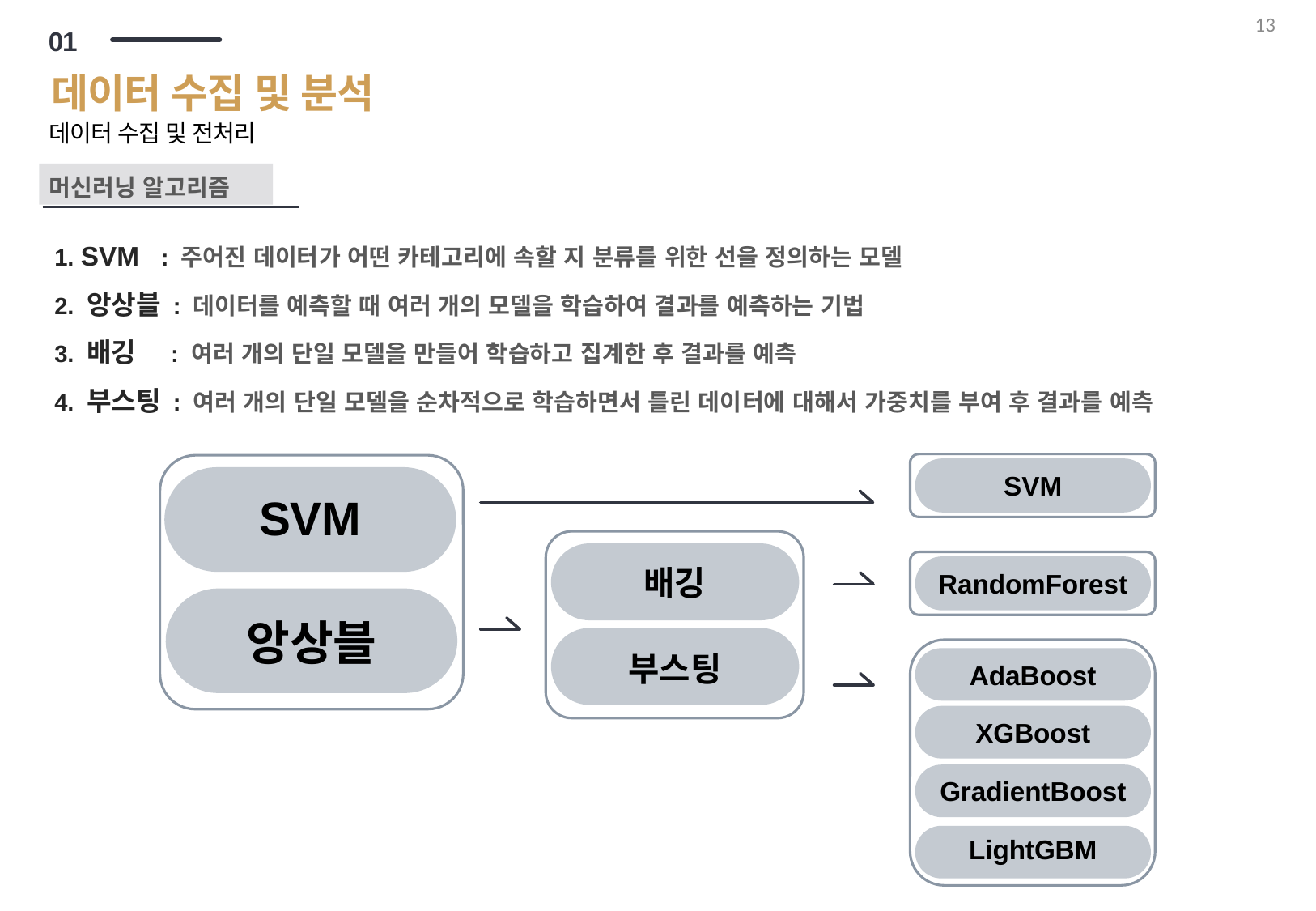

13
01
데이터 수집 및 분석
데이터 수집 및 전처리

머신러닝 알고리즘
1. SVM   : 주어진 데이터가 어떤 카테고리에 속할 지 분류를 위한 선을 정의하는 모델
2. 앙상블 : 데이터를 예측할 때 여러 개의 모델을 학습하여 결과를 예측하는 기법
3. 배깅    : 여러 개의 단일 모델을 만들어 학습하고 집계한 후 결과를 예측
4. 부스팅 : 여러 개의 단일 모델을 순차적으로 학습하면서 틀린 데이터에 대해서 가중치를 부여 후 결과를 예측

SVM

SVM

배깅

부스팅

RandomForest

앙상블

AdaBoost

XGBoost

GradientBoost

LightGBM